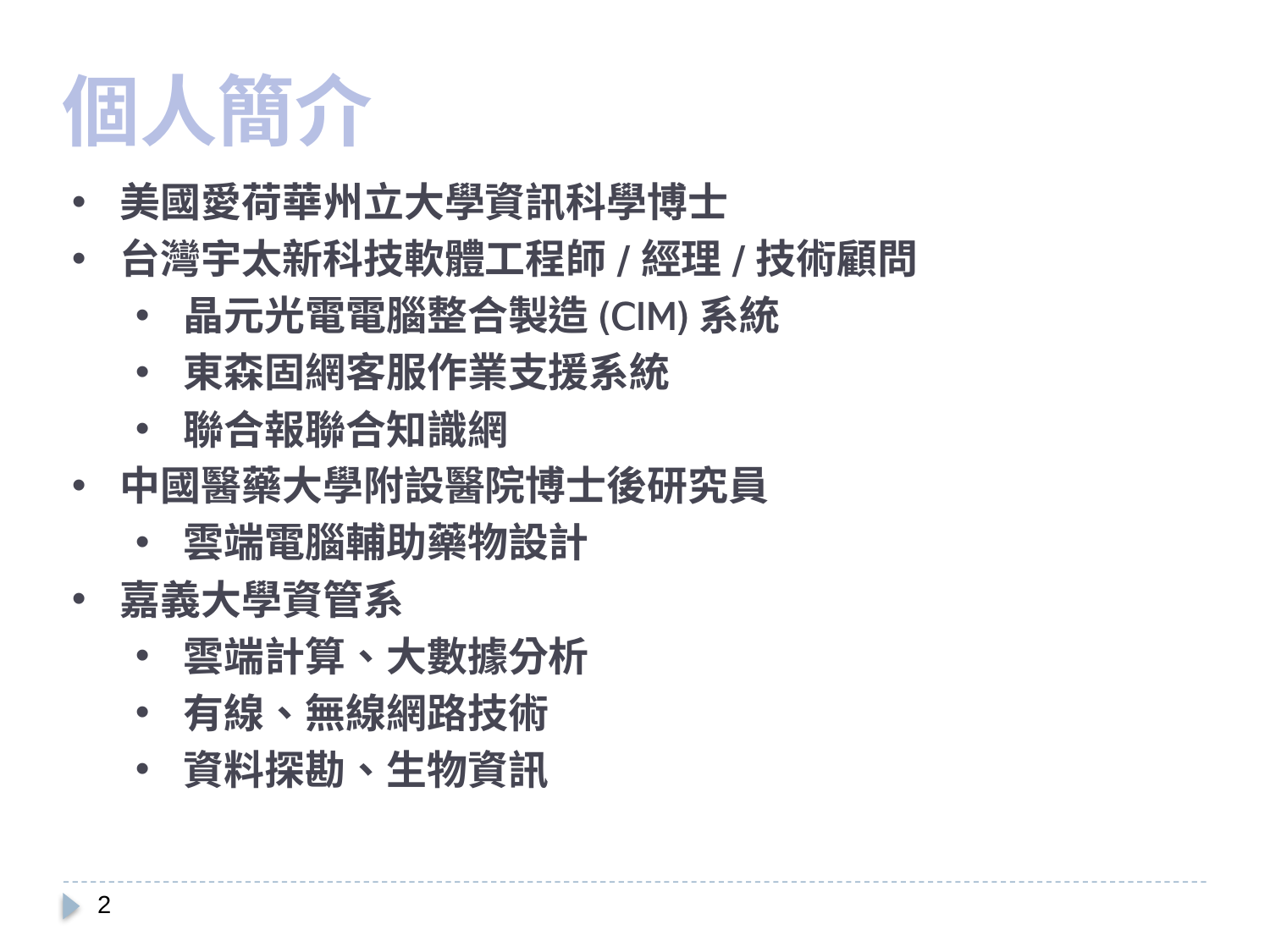

個人簡介
美國愛荷華州立大學資訊科學博士
台灣宇太新科技軟體工程師/經理/技術顧問
晶元光電電腦整合製造(CIM)系統
東森固網客服作業支援系統
聯合報聯合知識網
中國醫藥大學附設醫院博士後研究員
雲端電腦輔助藥物設計
嘉義大學資管系
雲端計算、大數據分析
有線、無線網路技術
資料探勘、生物資訊

2